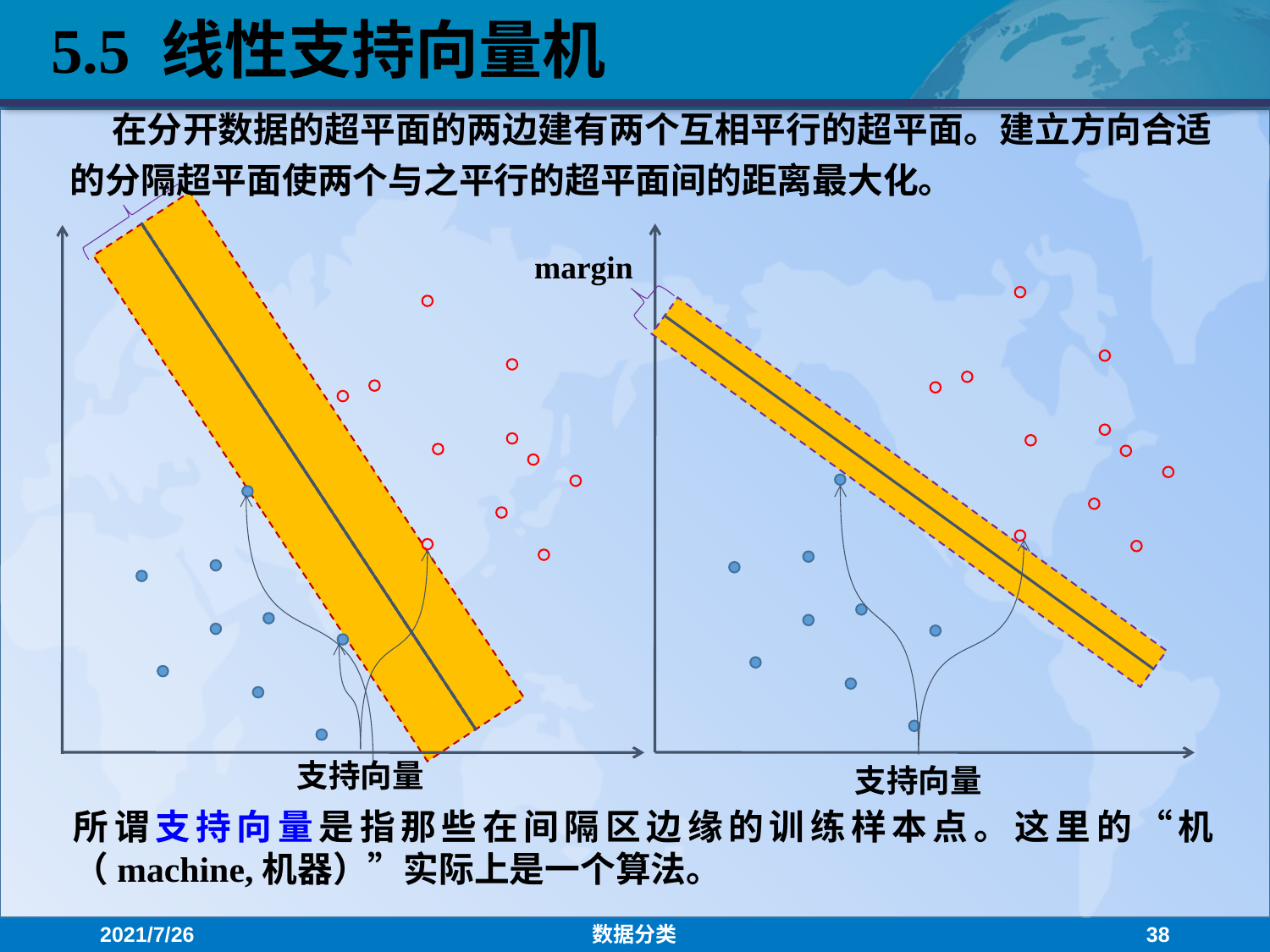

5.5 线性支持向量机
    在分开数据的超平面的两边建有两个互相平行的超平面。建立方向合适的分隔超平面使两个与之平行的超平面间的距离最大化。

margin

支持向量
支持向量
所谓支持向量是指那些在间隔区边缘的训练样本点。这里的“机（machine,机器）”实际上是一个算法。
2021/7/26
数据分类
38